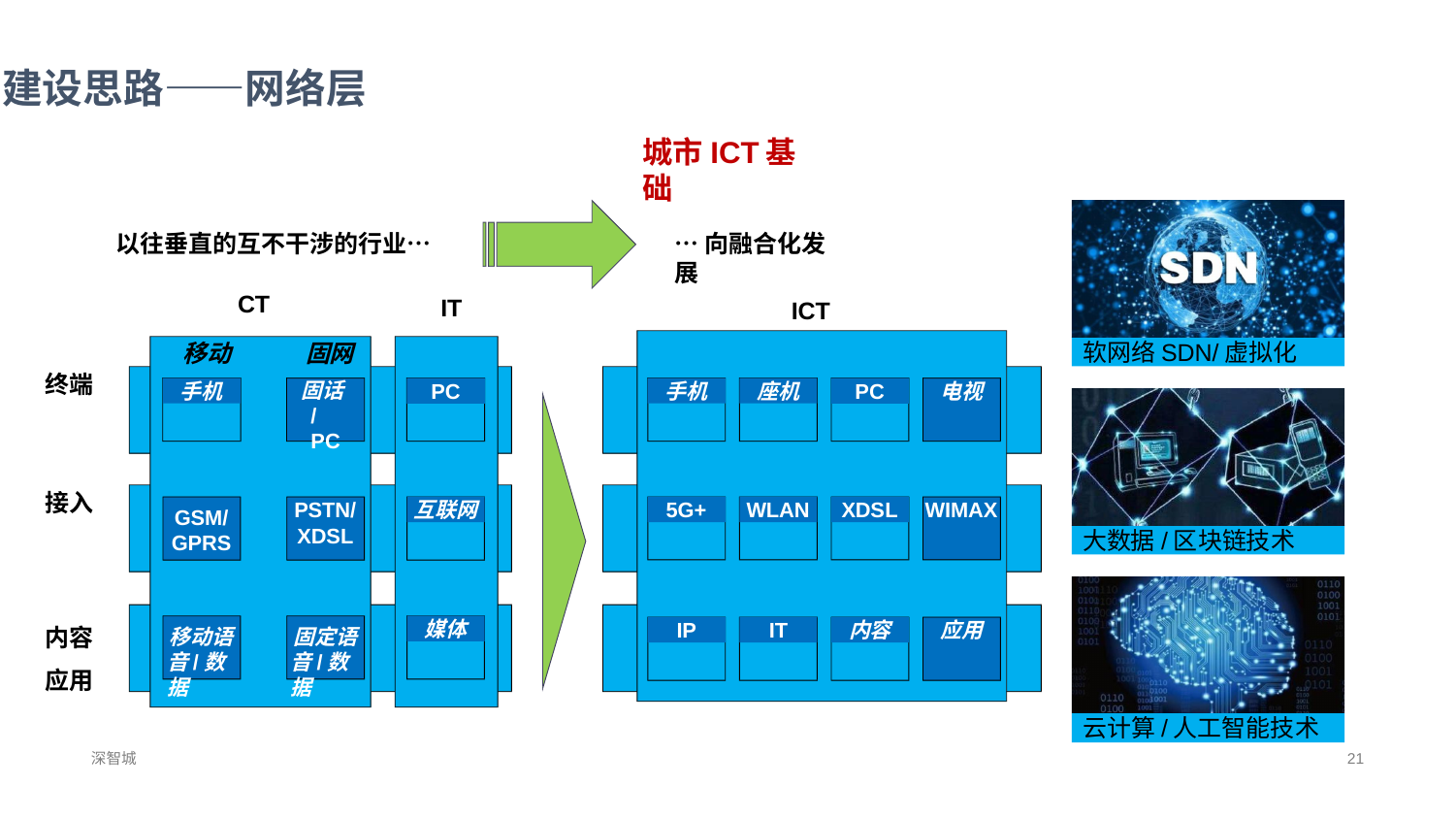

建设思路——网络层
城市ICT基础

以往垂直的互不干涉的行业…
…向融合化发展
CT
IT
ICT

软网络SDN/虚拟化
移动
固网

终端

手机

固话/ PC
PC
手机
座机
PC
电视

接入

PSTN/ XDSL

互联网
5G+
WLAN
XDSL
WIMAX

GSM/
大数据/区块链技术
GPRS

内容 应用

媒体

IP
IT
内容
应用
移动语
固定语
音/数据
音/数据
云计算/人工智能技术
深智城
21